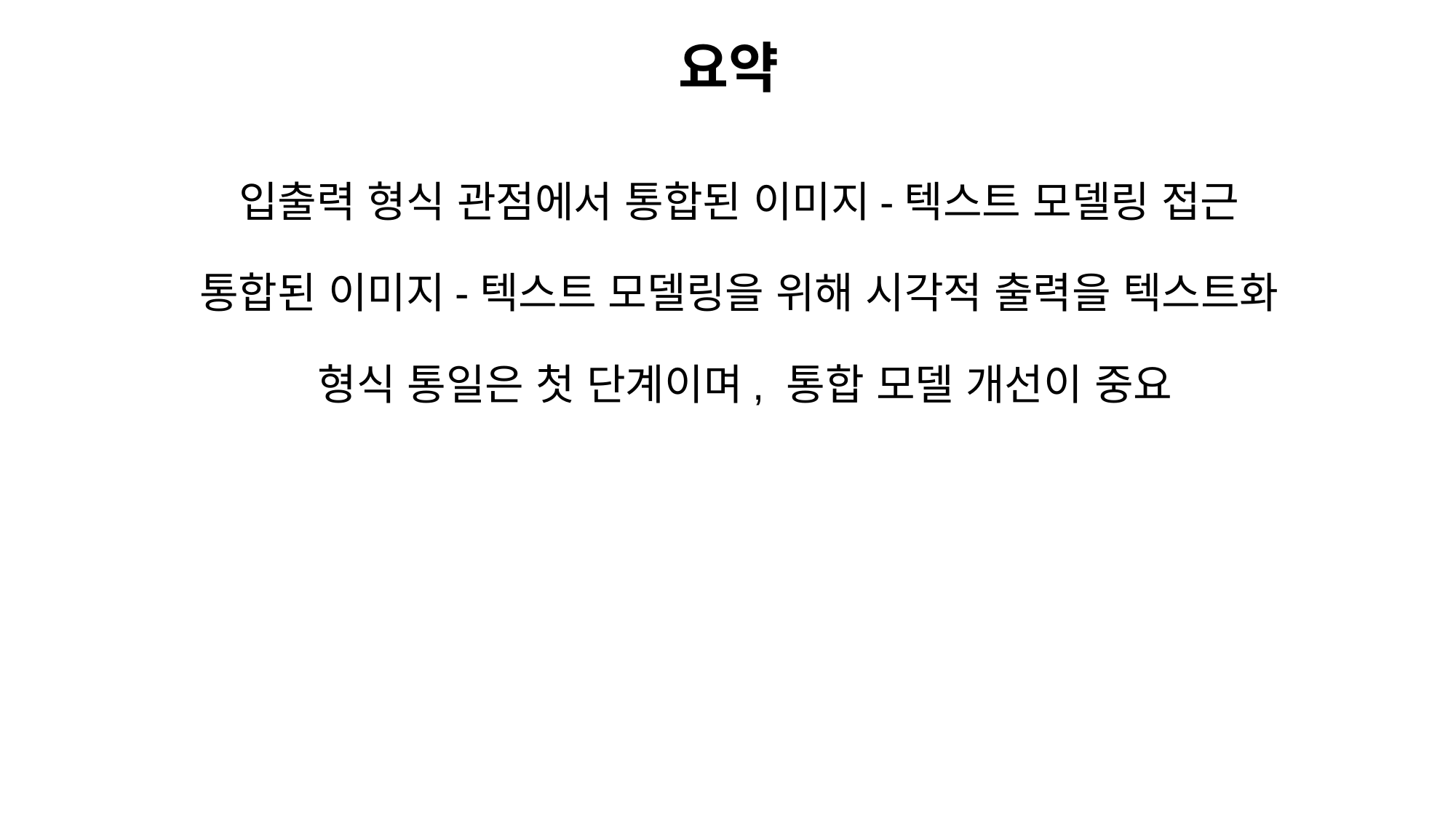

# 요약
입출력 형식 관점에서 통합된 이미지-텍스트 모델링 접근
통합된 이미지-텍스트 모델링을 위해 시각적 출력을 텍스트화
형식 통일은 첫 단계이며, 통합 모델 개선이 중요
25